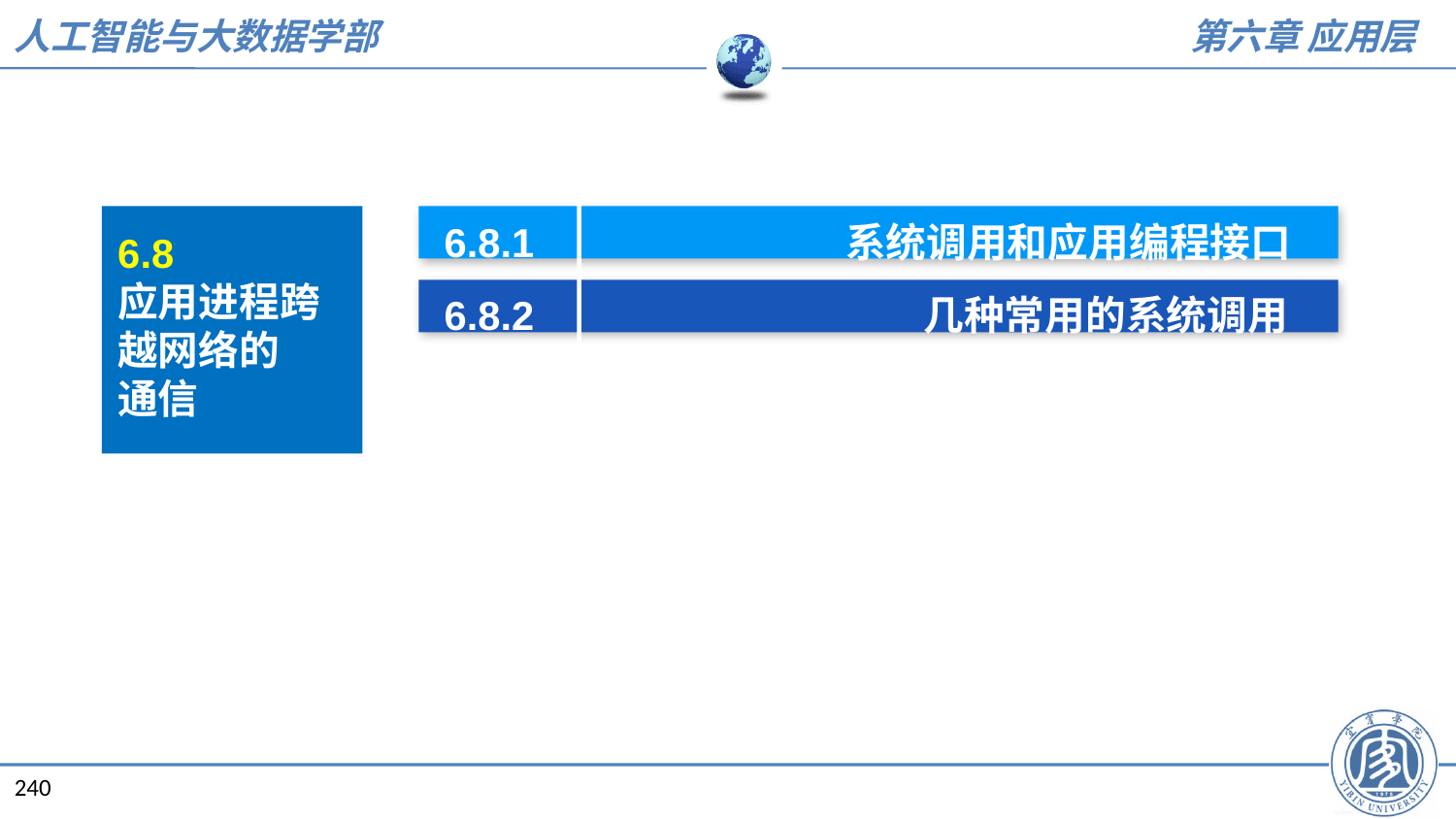

6.8.1                           系统调用和应用编程接口
6.8.2                                  几种常用的系统调用

6.8
应用进程跨越网络的
通信

240